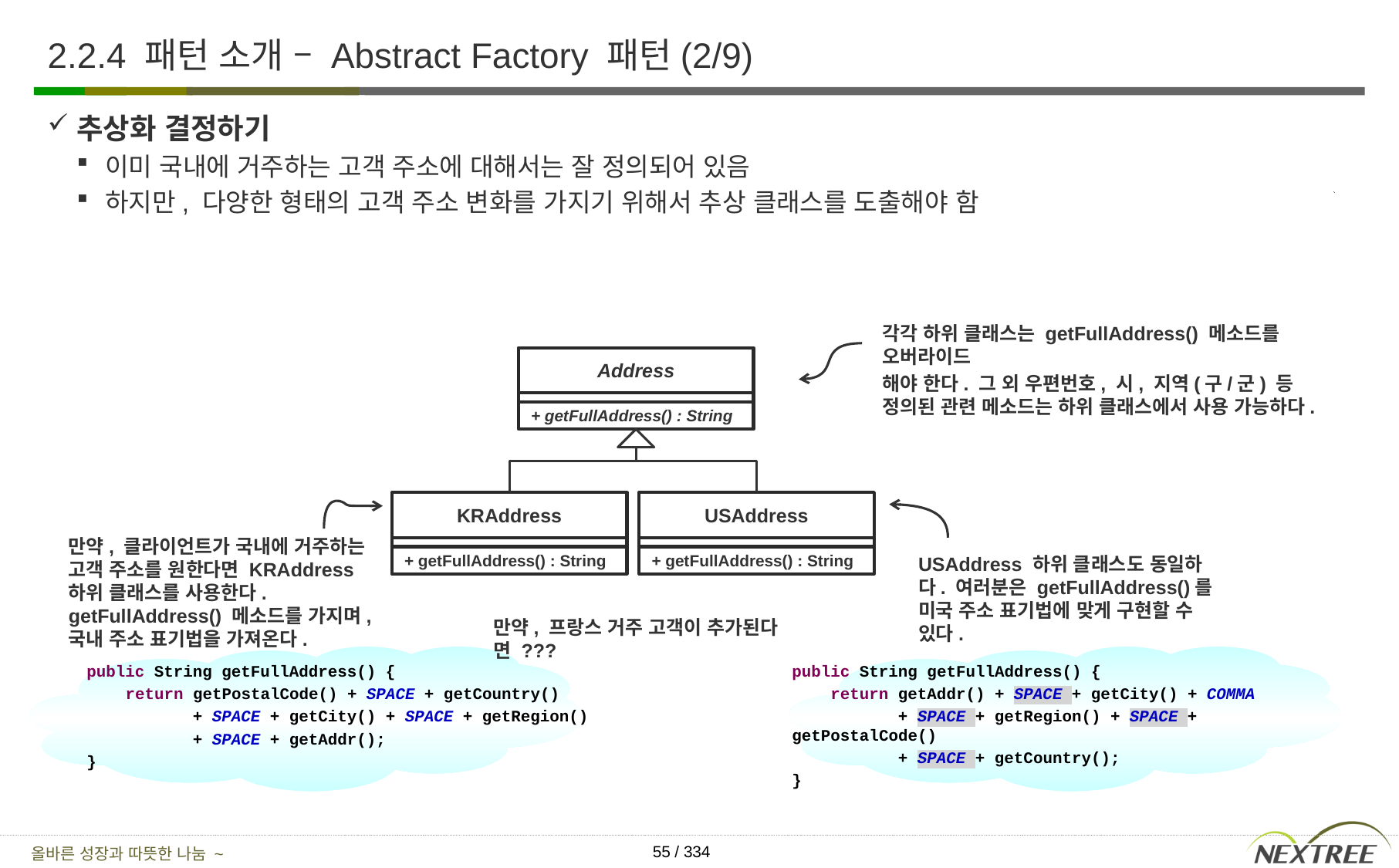

# 2.2.4 패턴 소개 – Abstract Factory 패턴(2/9)
추상화 결정하기
이미 국내에 거주하는 고객 주소에 대해서는 잘 정의되어 있음
하지만, 다양한 형태의 고객 주소 변화를 가지기 위해서 추상 클래스를 도출해야 함
각각 하위 클래스는 getFullAddress() 메소드를 오버라이드
해야 한다. 그 외 우편번호, 시, 지역(구/군) 등 정의된 관련 메소드는 하위 클래스에서 사용 가능하다.

Address

+ getFullAddress() : String

KRAddress
USAddress

만약, 클라이언트가 국내에 거주하는 고객 주소를 원한다면 KRAddress 하위 클래스를 사용한다. getFullAddress() 메소드를 가지며, 국내 주소 표기법을 가져온다.

USAddress 하위 클래스도 동일하다. 여러분은 getFullAddress()를 미국 주소 표기법에 맞게 구현할 수 있다.
+ getFullAddress() : String
+ getFullAddress() : String
만약, 프랑스 거주 고객이 추가된다면 ???

public String getFullAddress() {
    return getPostalCode() + SPACE + getCountry()
           + SPACE + getCity() + SPACE + getRegion()
           + SPACE + getAddr();
}
public String getFullAddress() {
    return getAddr() + SPACE + getCity() + COMMA
           + SPACE + getRegion() + SPACE + getPostalCode()
           + SPACE + getCountry();
}